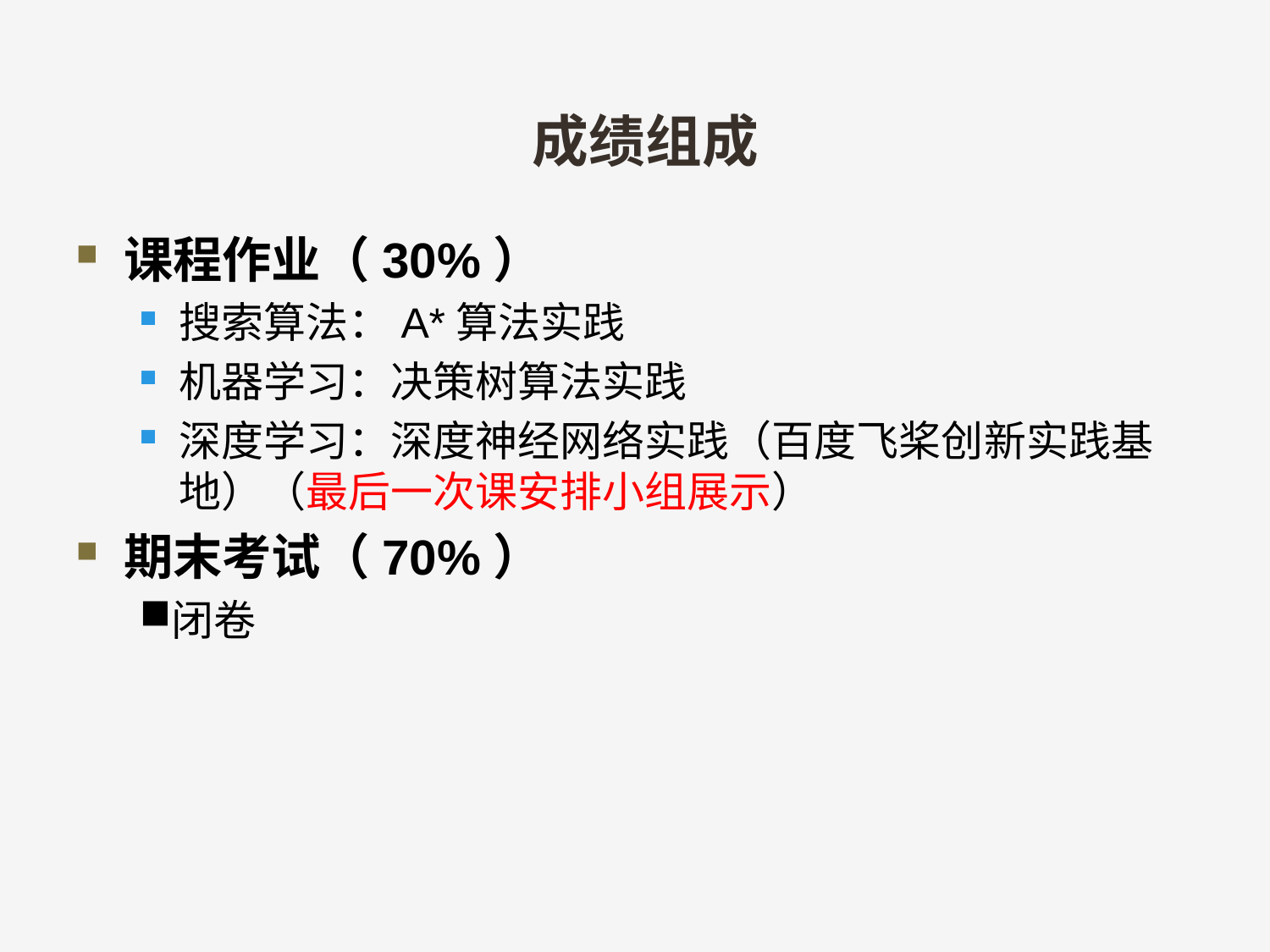

# 成绩组成
课程作业（30%）
搜索算法：A*算法实践
机器学习：决策树算法实践
深度学习：深度神经网络实践（百度飞桨创新实践基地）（最后一次课安排小组展示）
期末考试（70%）
闭卷